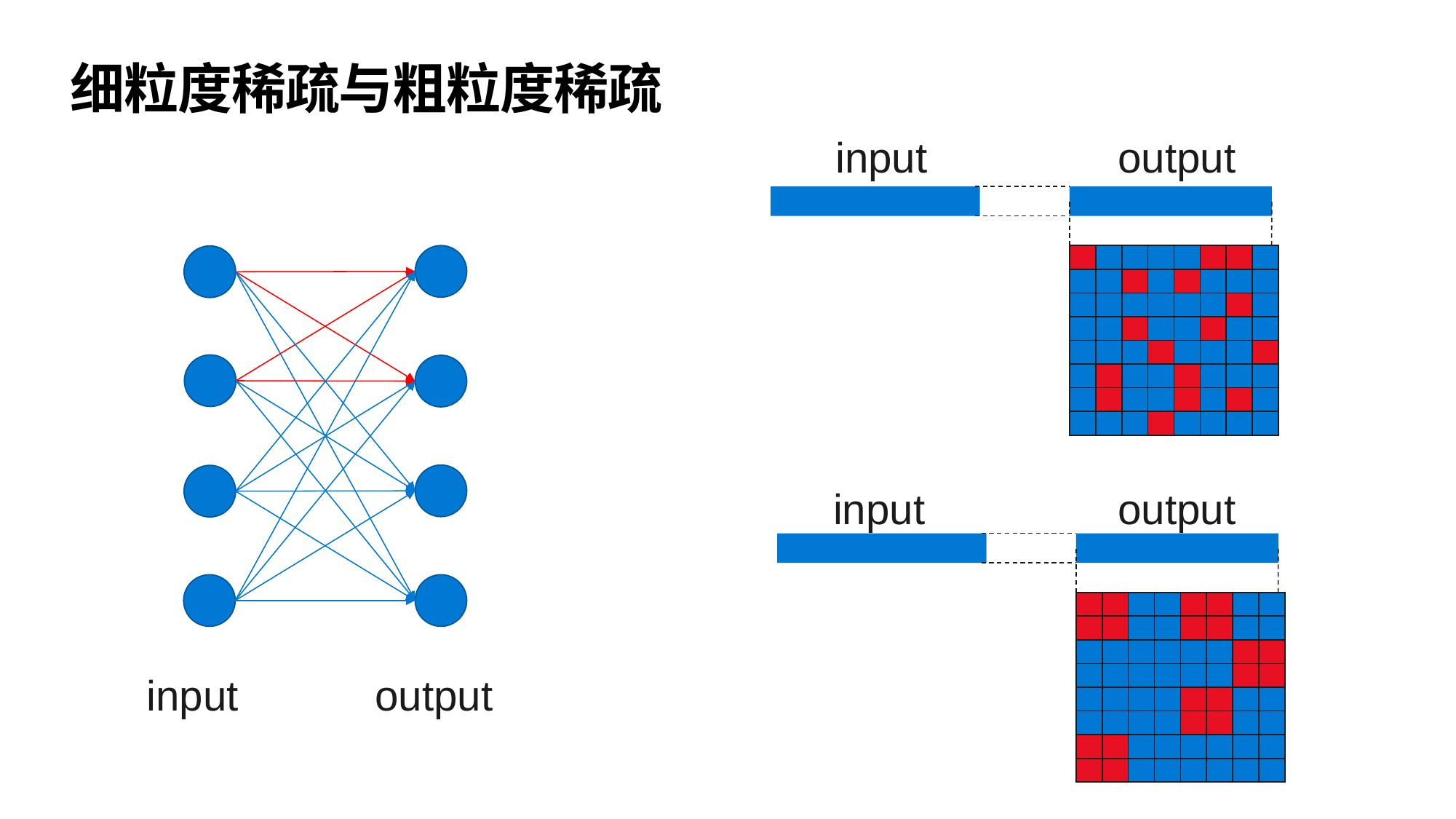

# 细粒度稀疏与粗粒度稀疏
input
output

|  |  |  |  |  |  |  |  |
| --- | --- | --- | --- | --- | --- | --- | --- |
|  |  |  |  |  |  |  |  |
|  |  |  |  |  |  |  |  |
|  |  |  |  |  |  |  |  |
|  |  |  |  |  |  |  |  |
|  |  |  |  |  |  |  |  |
|  |  |  |  |  |  |  |  |
|  |  |  |  |  |  |  |  |

input
output

|  |  |  |  |  |  |  |  |
| --- | --- | --- | --- | --- | --- | --- | --- |
|  |  |  |  |  |  |  |  |
|  |  |  |  |  |  |  |  |
|  |  |  |  |  |  |  |  |
|  |  |  |  |  |  |  |  |
|  |  |  |  |  |  |  |  |
|  |  |  |  |  |  |  |  |
|  |  |  |  |  |  |  |  |
output
input